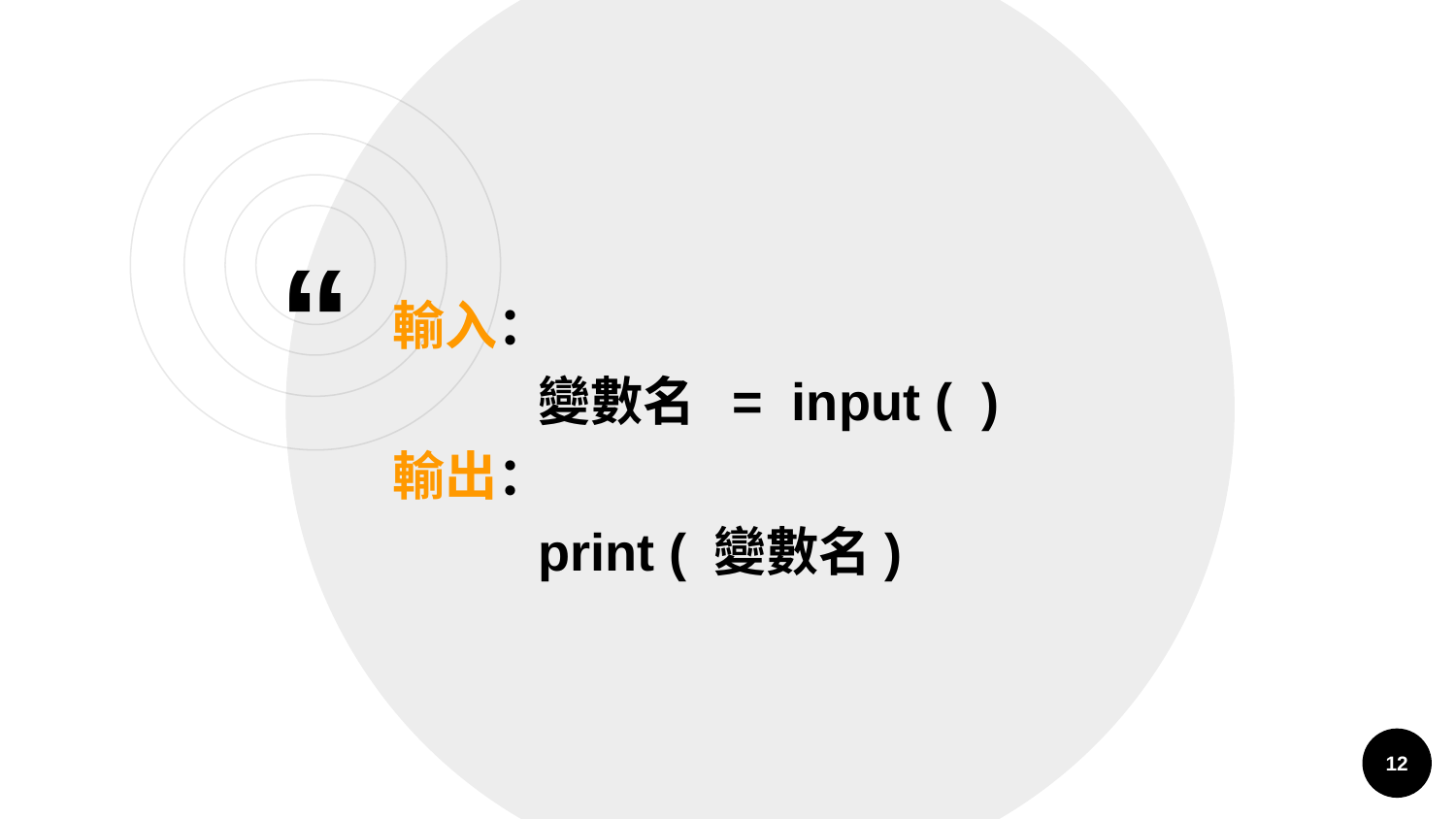

輸入：
變數名  =  input (  )
輸出：
print ( 變數名)
12